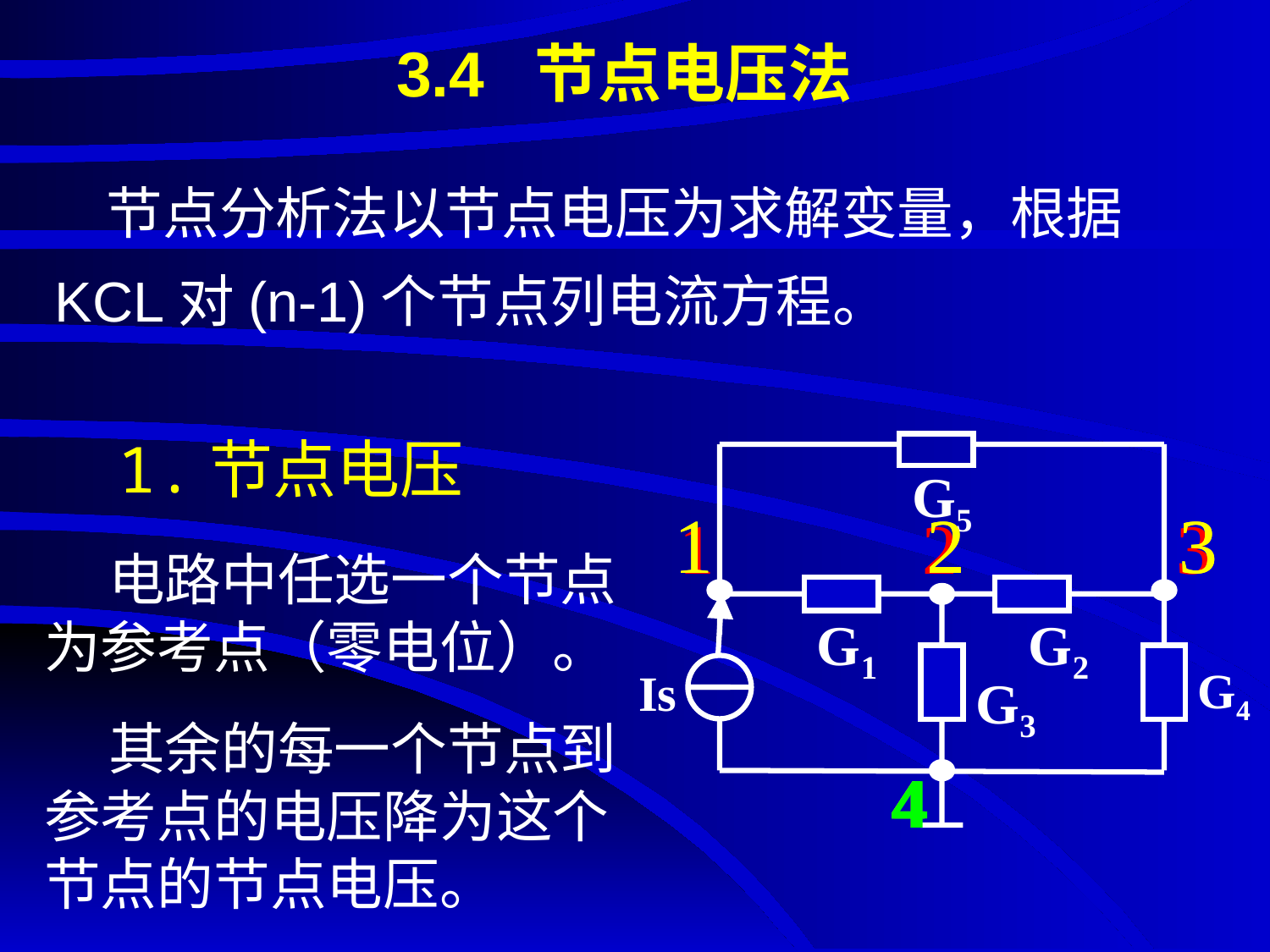

# 3.4  节点电压法
   节点分析法以节点电压为求解变量，根据KCL对(n-1)个节点列电流方程。
1.节点电压

G5
1
2
3

G1
G2

G4

 Is

G3

4
1           2           3
1           2           3
    电路中任选一个节点为参考点（零电位）。
    其余的每一个节点到参考点的电压降为这个节点的节点电压。
4
4